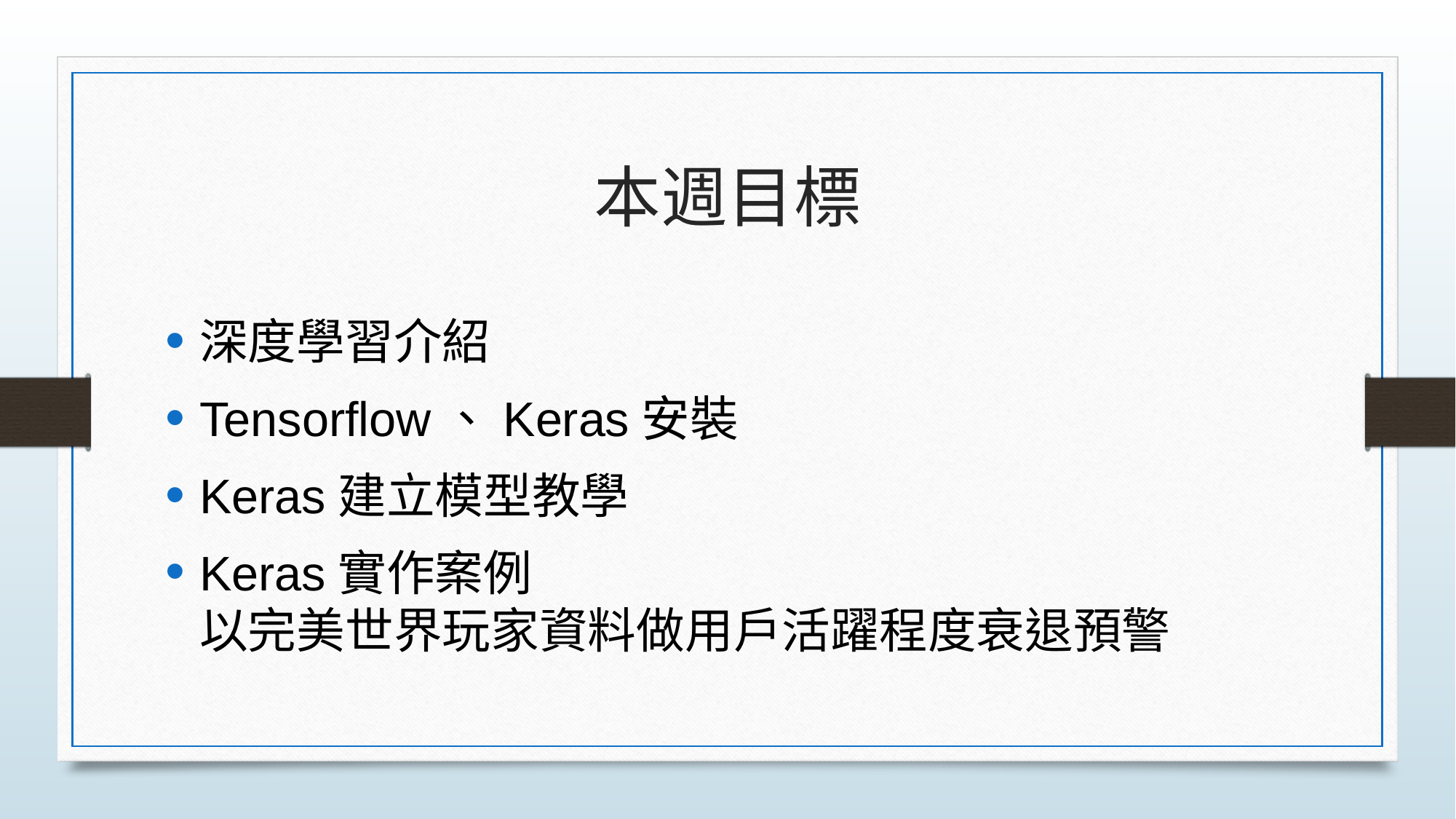

本週目標
深度學習介紹
Tensorflow、Keras安裝
Keras建立模型教學
Keras實作案例
以完美世界玩家資料做用戶活躍程度衰退預警